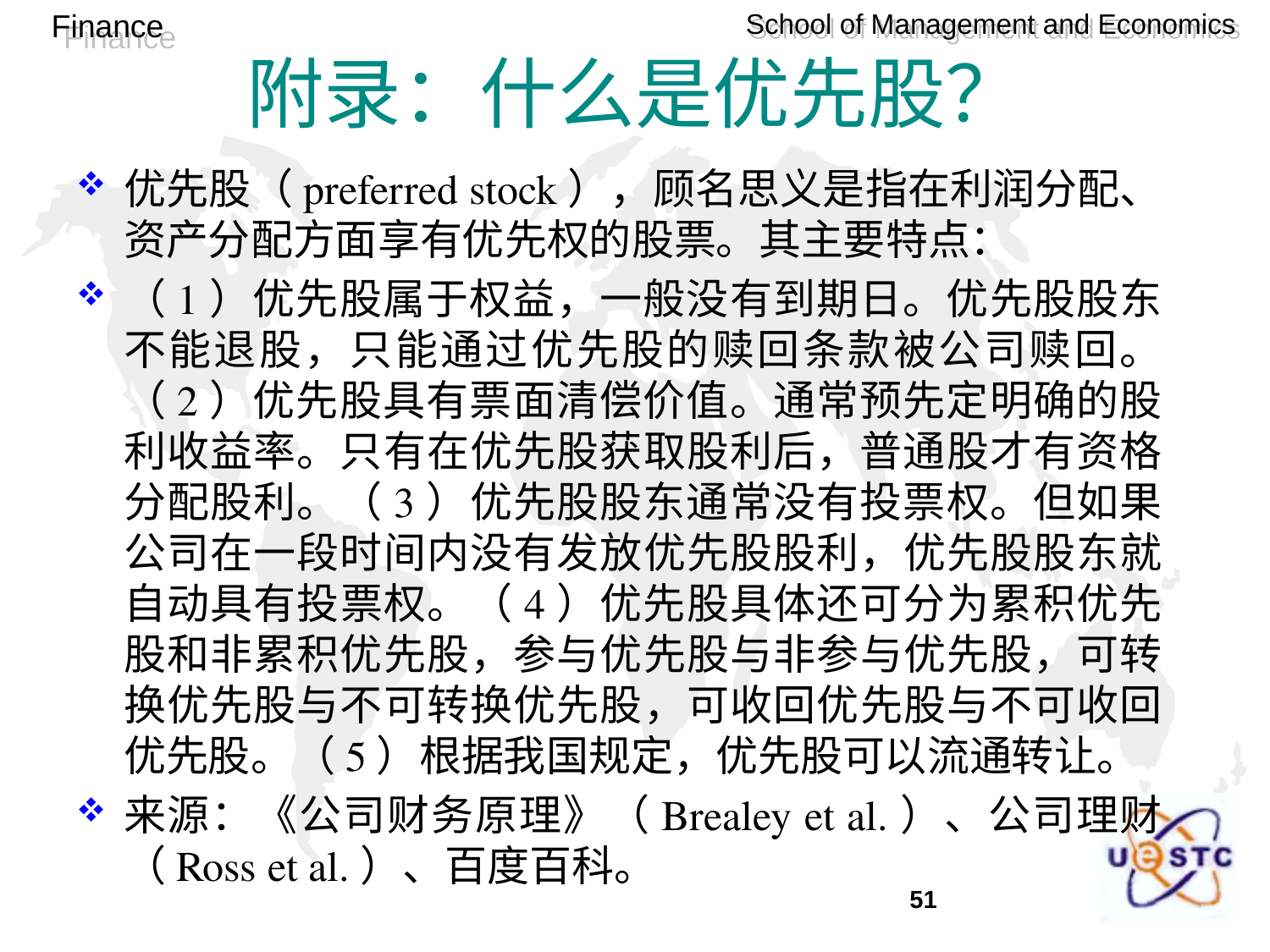

# 附录：什么是优先股？
优先股（preferred stock），顾名思义是指在利润分配、资产分配方面享有优先权的股票。其主要特点：
（1）优先股属于权益，一般没有到期日。优先股股东不能退股，只能通过优先股的赎回条款被公司赎回。（2）优先股具有票面清偿价值。通常预先定明确的股利收益率。只有在优先股获取股利后，普通股才有资格分配股利。（3）优先股股东通常没有投票权。但如果公司在一段时间内没有发放优先股股利，优先股股东就自动具有投票权。（4）优先股具体还可分为累积优先股和非累积优先股，参与优先股与非参与优先股，可转换优先股与不可转换优先股，可收回优先股与不可收回优先股。（5）根据我国规定，优先股可以流通转让。
来源：《公司财务原理》（Brealey et al.）、公司理财（Ross et al.）、百度百科。